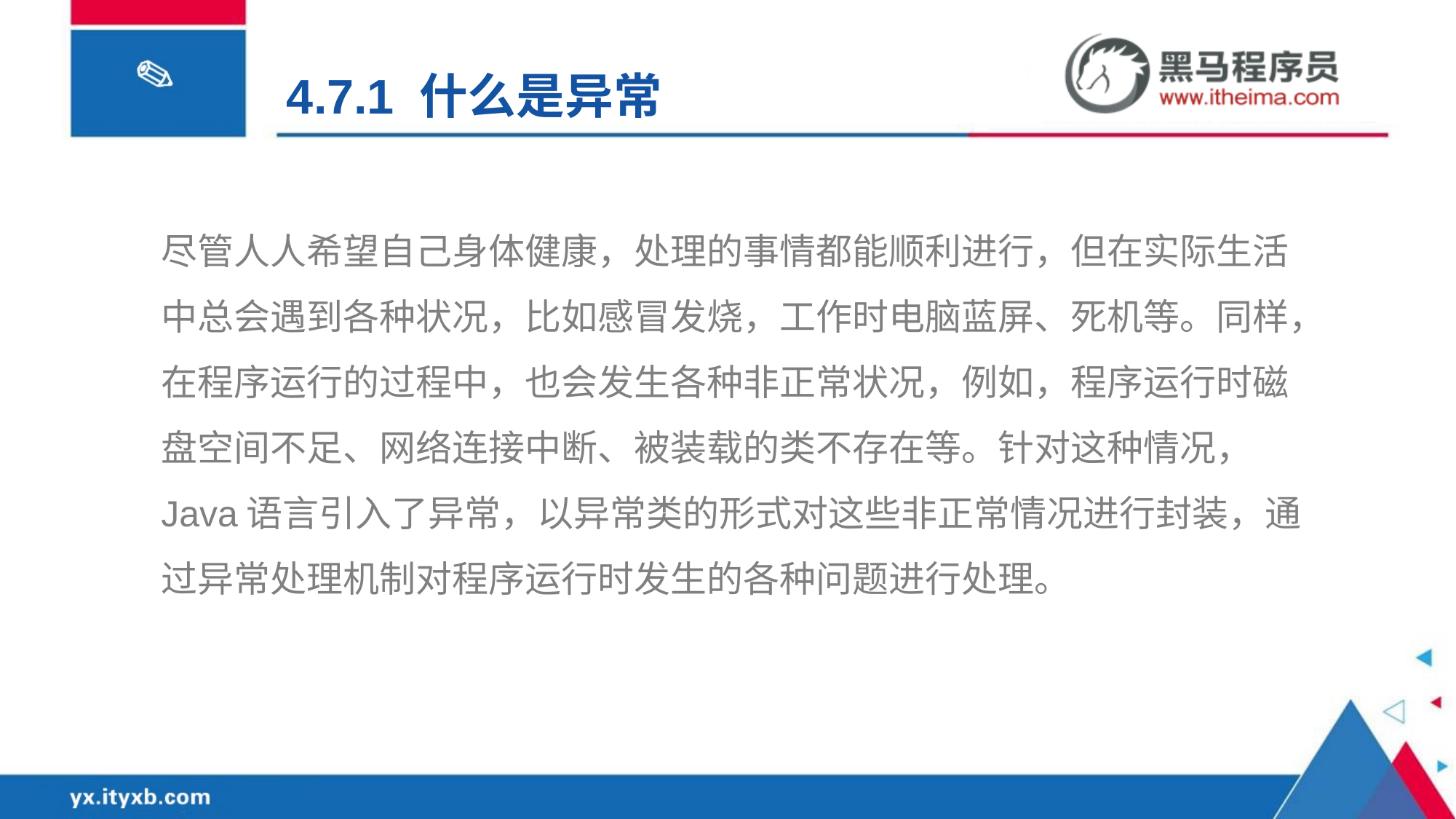

4.7.1 什么是异常
尽管人人希望自己身体健康，处理的事情都能顺利进行，但在实际生活中总会遇到各种状况，比如感冒发烧，工作时电脑蓝屏、死机等。同样，在程序运行的过程中，也会发生各种非正常状况，例如，程序运行时磁盘空间不足、网络连接中断、被装载的类不存在等。针对这种情况， Java语言引入了异常，以异常类的形式对这些非正常情况进行封装，通过异常处理机制对程序运行时发生的各种问题进行处理。